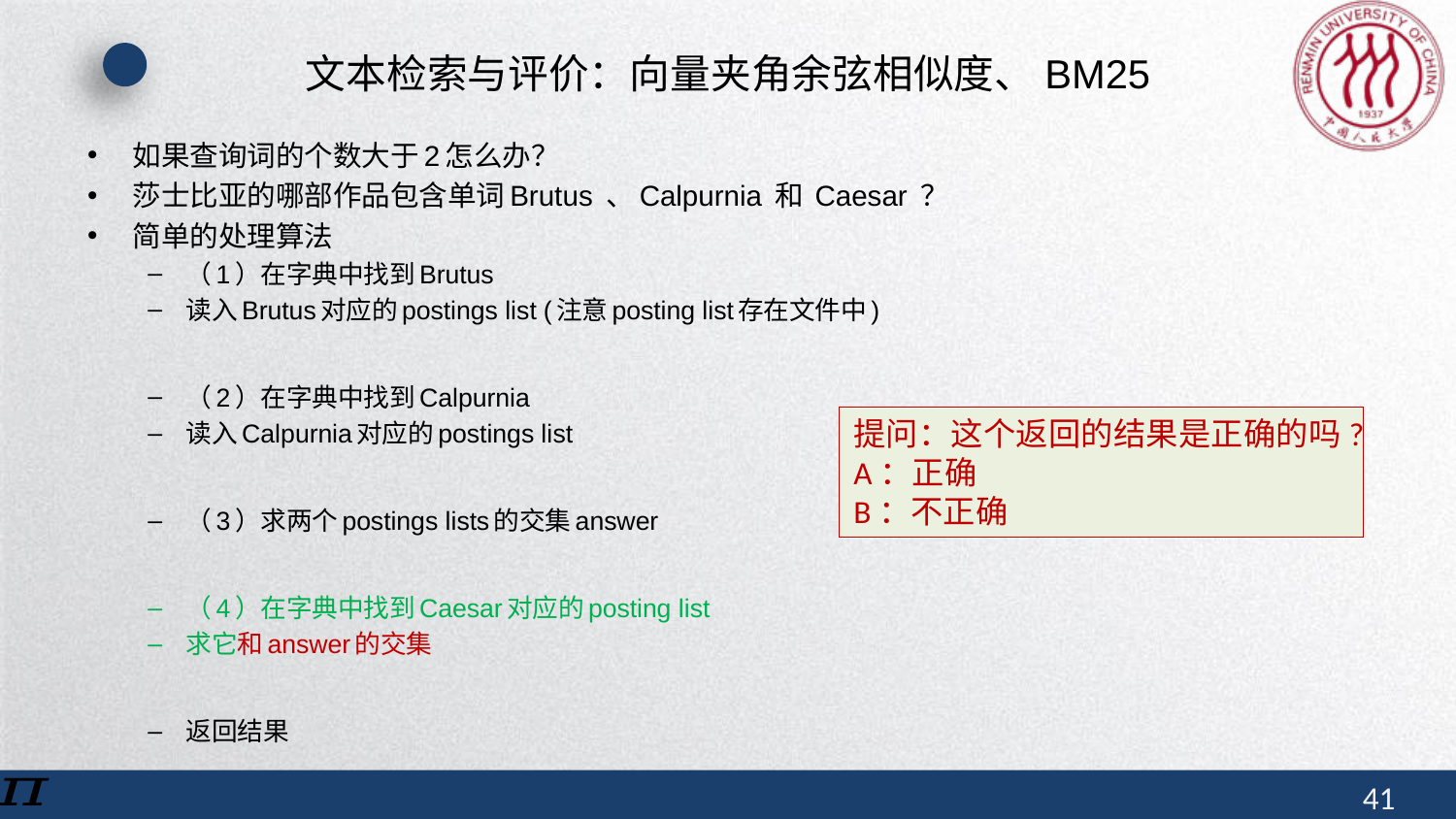

# 文本检索与评价：向量夹角余弦相似度、BM25
如果查询词的个数大于2怎么办？
莎士比亚的哪部作品包含单词Brutus 、Calpurnia 和 Caesar ？
简单的处理算法
（1）在字典中找到Brutus
读入Brutus对应的postings list (注意posting list存在文件中)

（2）在字典中找到Calpurnia
读入Calpurnia对应的postings list

（3）求两个postings lists的交集answer

（4）在字典中找到Caesar对应的posting list
求它和answer的交集

返回结果

提问：这个返回的结果是正确的吗?
A：正确
B：不正确